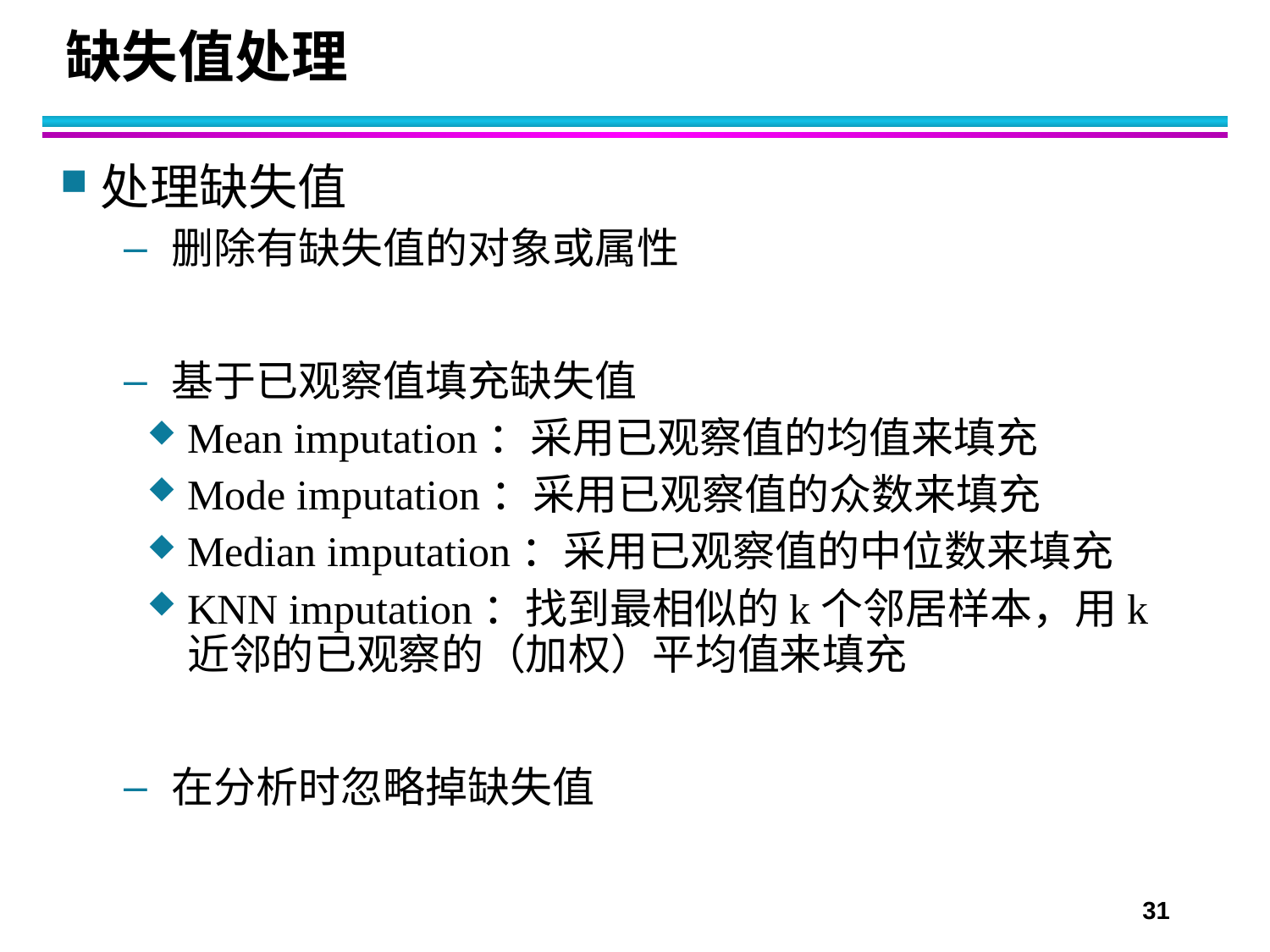

# 缺失值处理
处理缺失值
删除有缺失值的对象或属性

基于已观察值填充缺失值
Mean imputation：采用已观察值的均值来填充
Mode imputation：采用已观察值的众数来填充
Median imputation：采用已观察值的中位数来填充
KNN imputation：找到最相似的k个邻居样本，用k近邻的已观察的（加权）平均值来填充

在分析时忽略掉缺失值